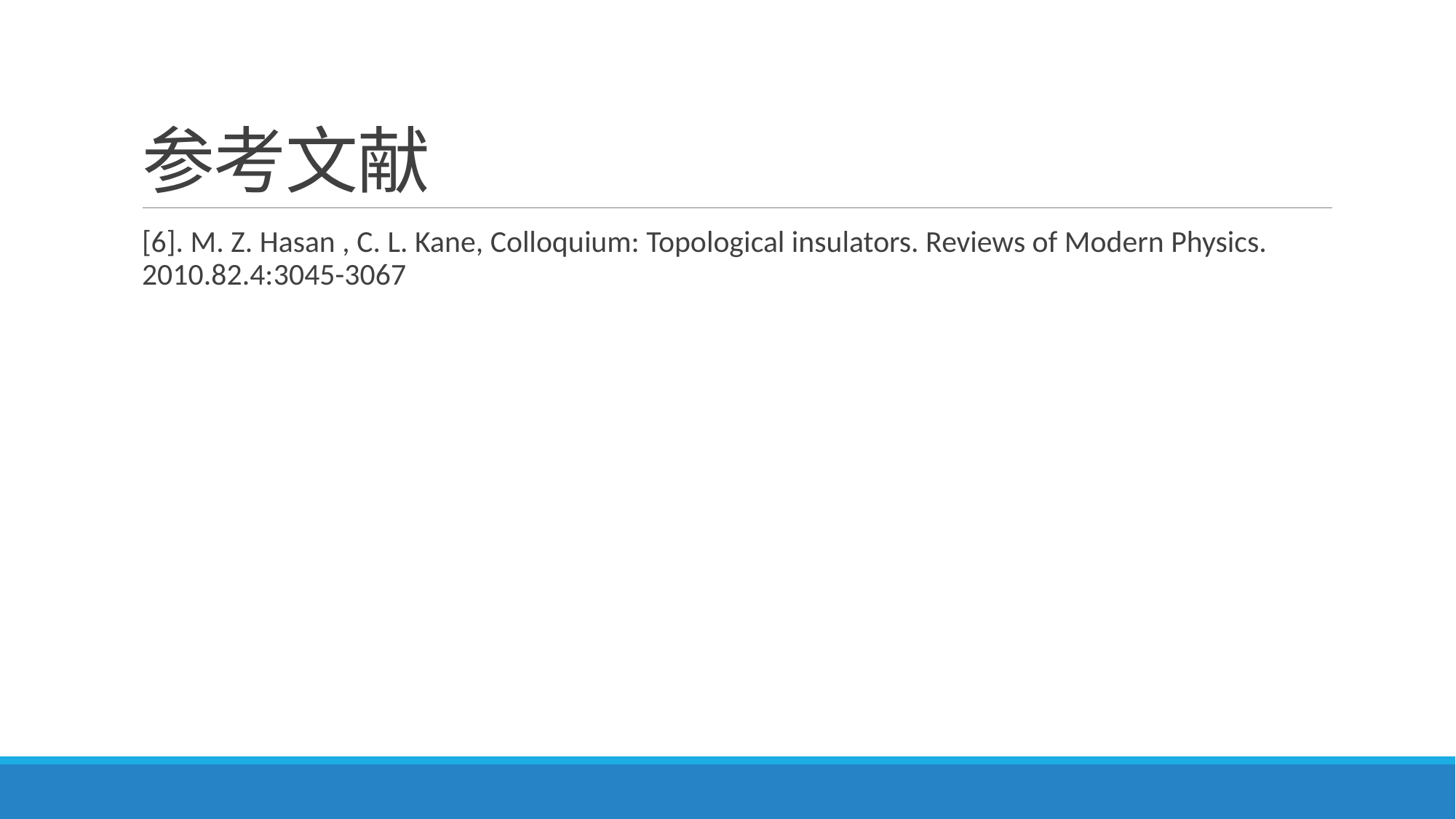

# 参考文献
[6]. M. Z. Hasan , C. L. Kane, Colloquium: Topological insulators. Reviews of Modern Physics. 2010.82.4:3045-3067